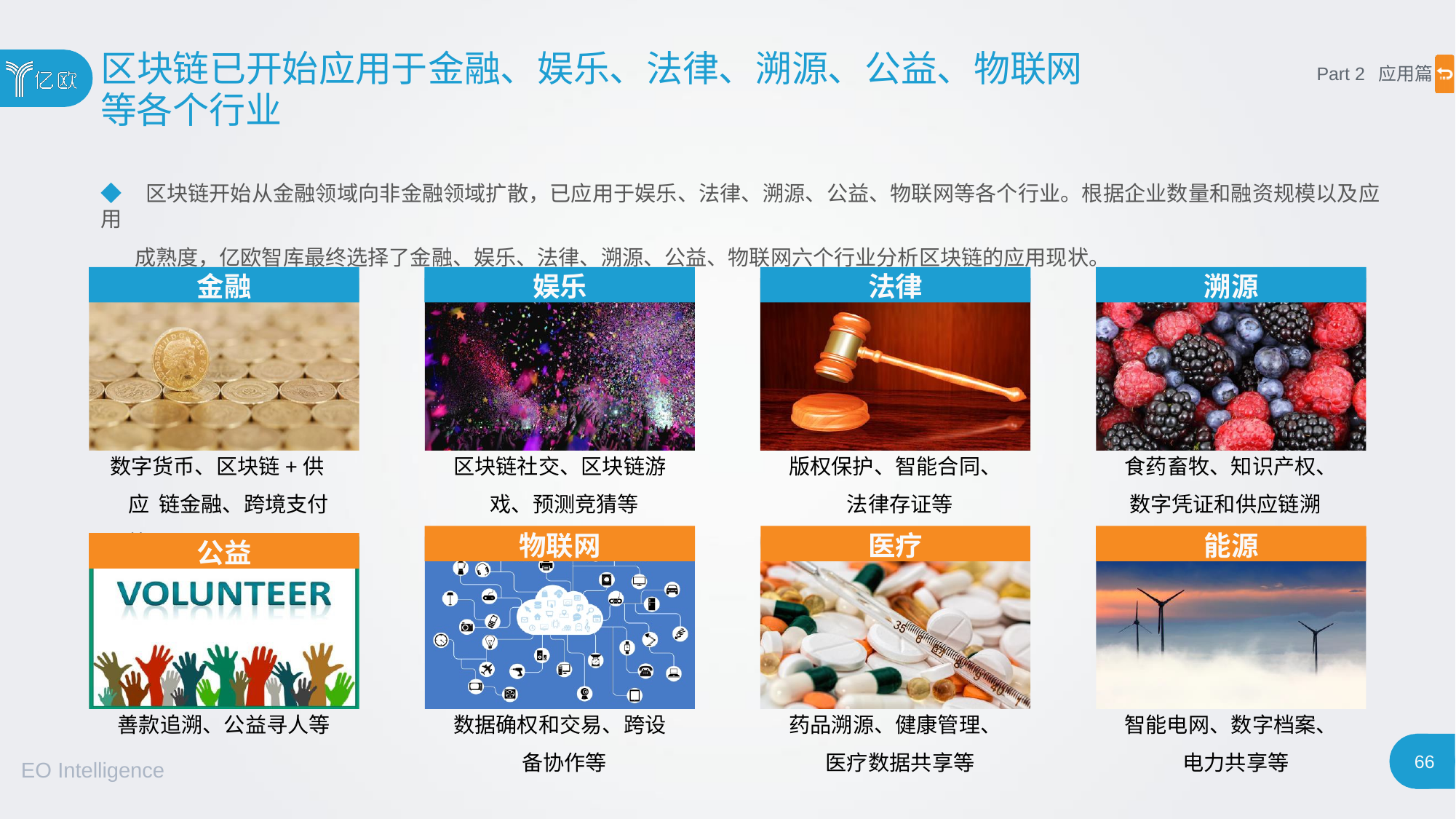

# 区块链已开始应用于金融、娱乐、法律、溯源、公益、物联网
等各个行业

Part 2 应用篇
◆ 区块链开始从金融领域向非金融领域扩散，已应用于娱乐、法律、溯源、公益、物联网等各个行业。根据企业数量和融资规模以及应用
成熟度，亿欧智库最终选择了金融、娱乐、法律、溯源、公益、物联网六个行业分析区块链的应用现状。
金融
娱乐
法律
溯源

数字货币、区块链+供应  链金融、跨境支付等
区块链社交、区块链游  戏、预测竞猜等
版权保护、智能合同、  法律存证等
食药畜牧、知识产权、  数字凭证和供应链溯源
物联网
医疗
能源
公益

数据确权和交易、跨设  备协作等
药品溯源、健康管理、  医疗数据共享等
智能电网、数字档案、  电力共享等
善款追溯、公益寻人等
66
EO Intelligence